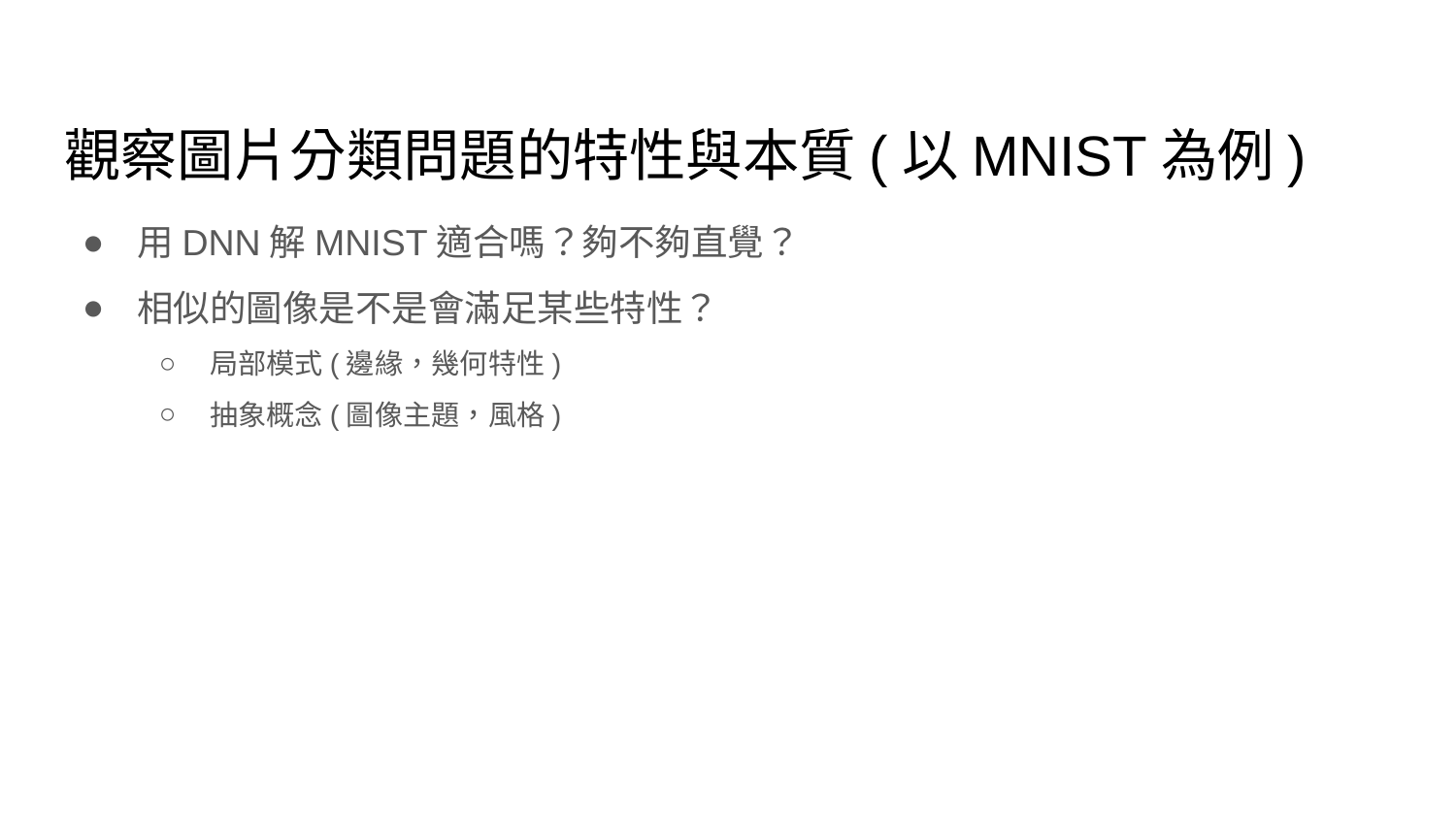

# 觀察圖片分類問題的特性與本質(以MNIST為例)
用DNN解MNIST適合嗎？夠不夠直覺？
相似的圖像是不是會滿足某些特性？
局部模式(邊緣，幾何特性)
抽象概念(圖像主題，風格)